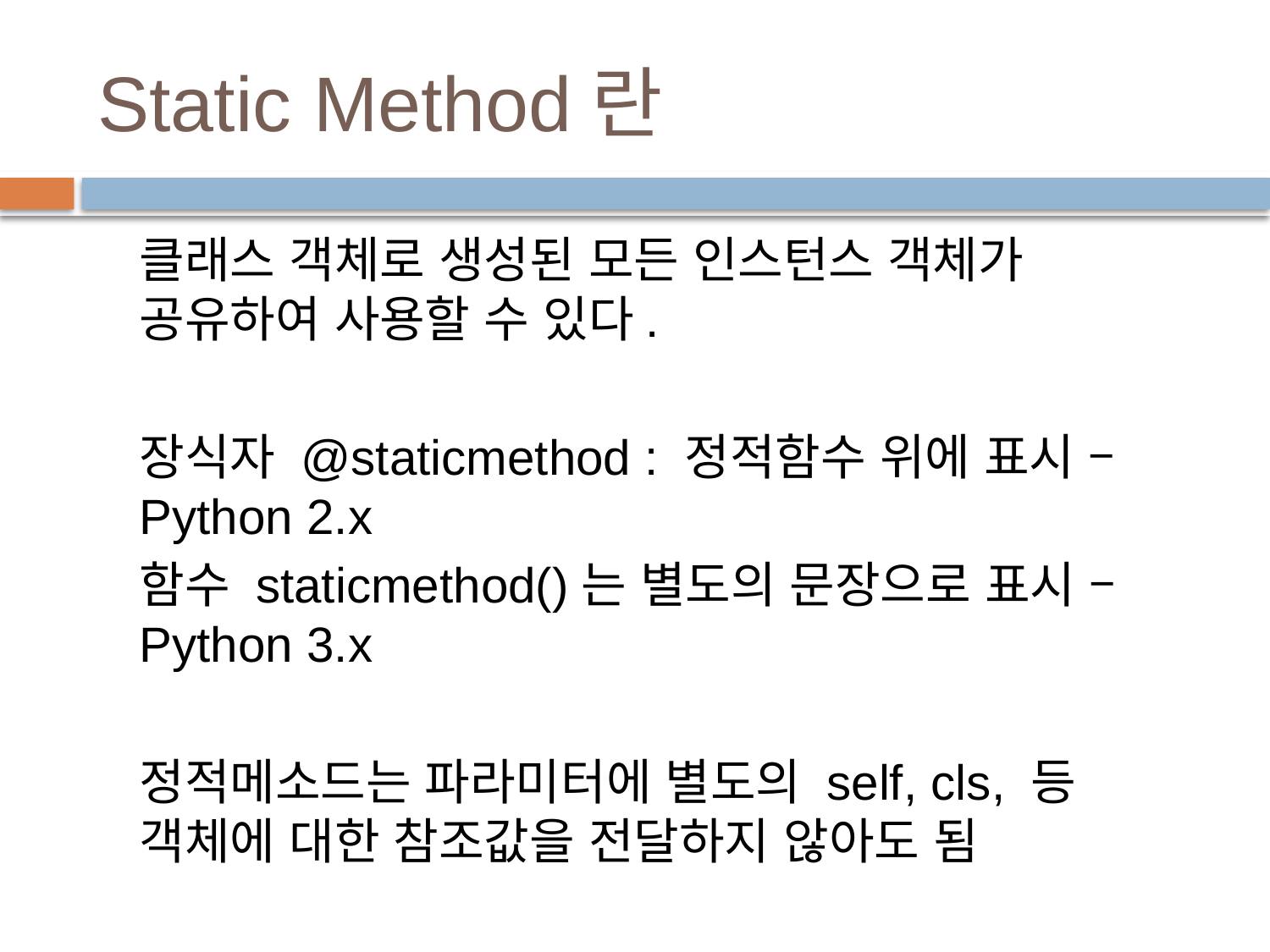

# Static Method란
클래스 객체로 생성된 모든 인스턴스 객체가 공유하여 사용할 수 있다.

장식자 @staticmethod : 정적함수 위에 표시 – Python 2.x
함수 staticmethod()는 별도의 문장으로 표시 –Python 3.x

정적메소드는 파라미터에 별도의 self, cls, 등 객체에 대한 참조값을 전달하지 않아도 됨